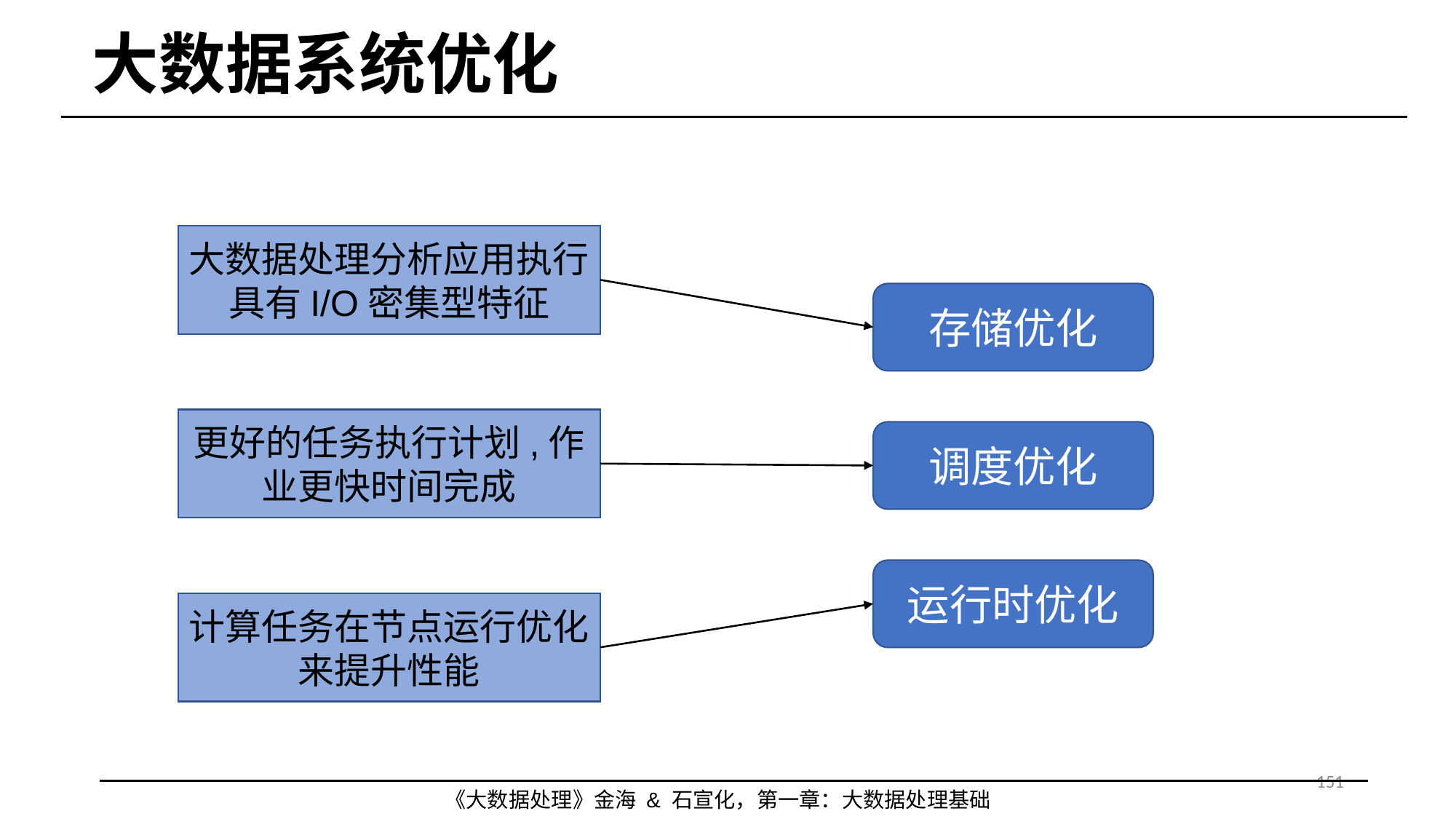

# 大数据系统优化
大数据处理分析应用执行具有I/O密集型特征
存储优化
更好的任务执行计划,作业更快时间完成
调度优化
运行时优化
计算任务在节点运行优化来提升性能
151